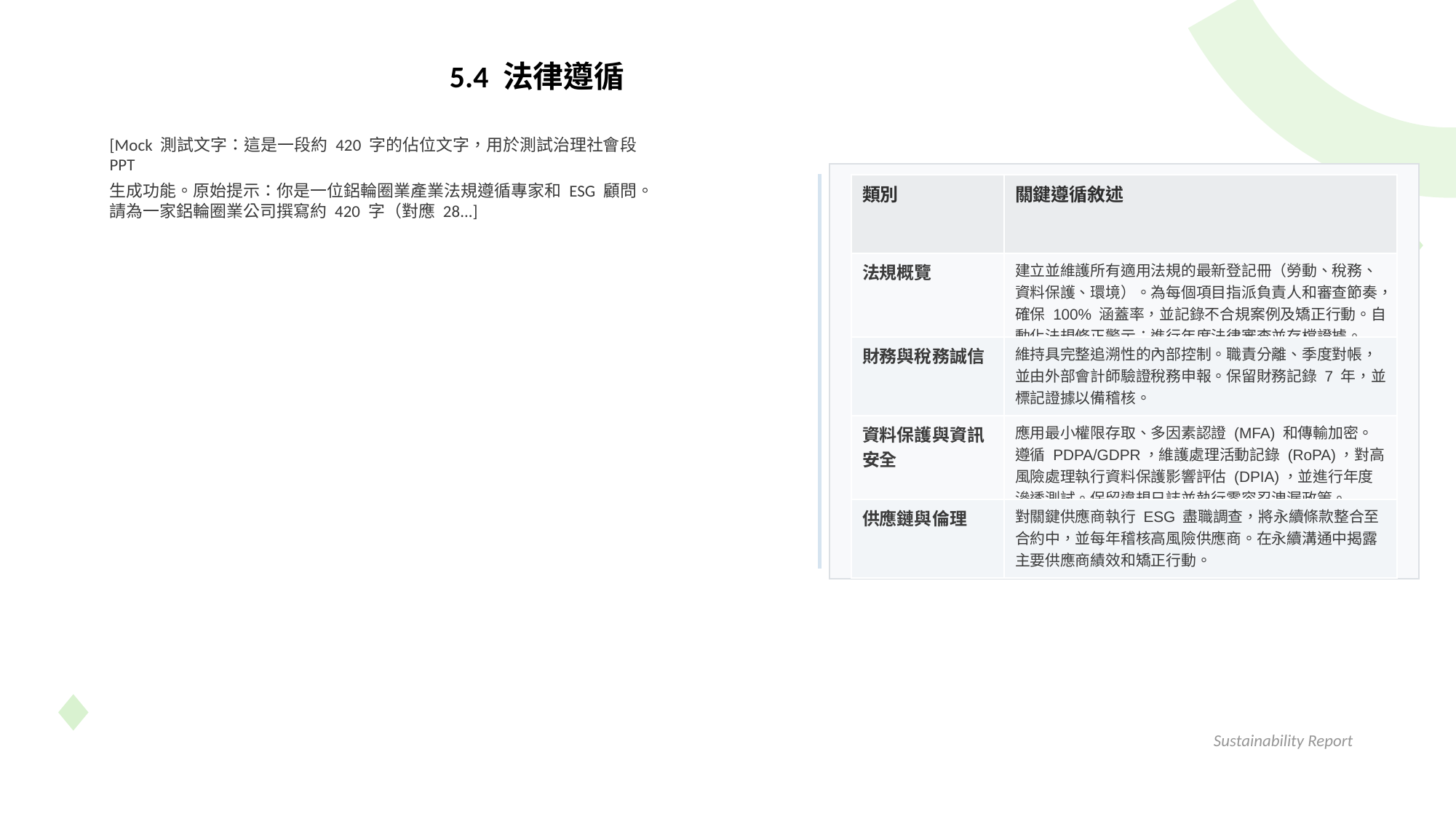

5.4 法律遵循
[Mock 測試文字：這是一段約 420 字的佔位文字，用於測試治理社會段 PPT
生成功能。原始提示：你是一位鋁輪圈業產業法規遵循專家和 ESG 顧問。請為一家鋁輪圈業公司撰寫約 420 字（對應 28...]

| 類別 | 關鍵遵循敘述 |
| --- | --- |
| 法規概覽 | 建立並維護所有適用法規的最新登記冊（勞動、稅務、資料保護、環境）。為每個項目指派負責人和審查節奏，確保 100% 涵蓋率，並記錄不合規案例及矯正行動。自動化法規修正警示；進行年度法律審查並存檔證據。 |
| 財務與稅務誠信 | 維持具完整追溯性的內部控制。職責分離、季度對帳，並由外部會計師驗證稅務申報。保留財務記錄 7 年，並標記證據以備稽核。 |
| 資料保護與資訊安全 | 應用最小權限存取、多因素認證 (MFA) 和傳輸加密。遵循 PDPA/GDPR，維護處理活動記錄 (RoPA)，對高風險處理執行資料保護影響評估 (DPIA)，並進行年度滲透測試。保留違規日誌並執行零容忍洩漏政策。 |
| 供應鏈與倫理 | 對關鍵供應商執行 ESG 盡職調查，將永續條款整合至合約中，並每年稽核高風險供應商。在永續溝通中揭露主要供應商績效和矯正行動。 |
Sustainability Report